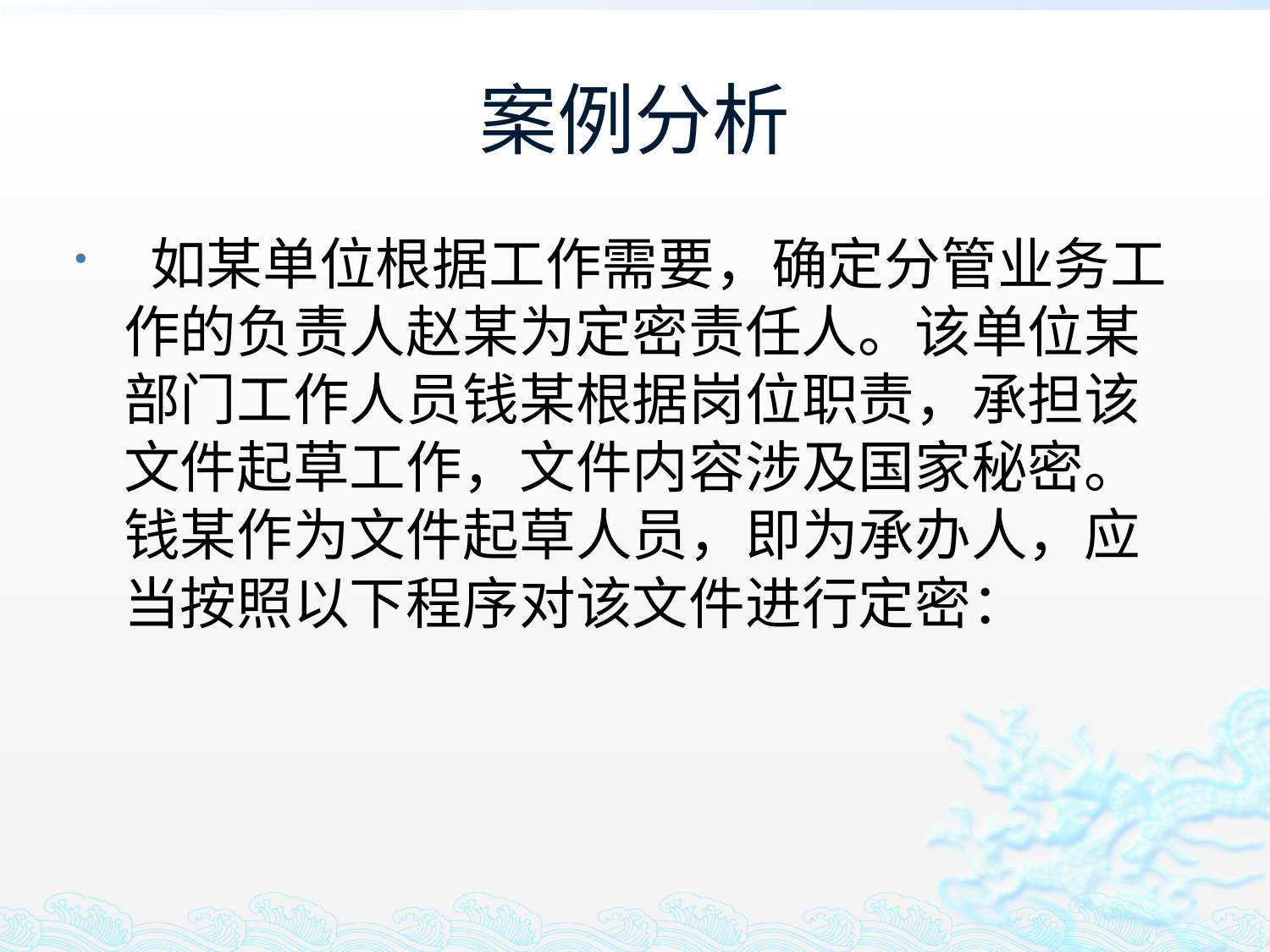

# 案例分析
 如某单位根据工作需要，确定分管业务工作的负责人赵某为定密责任人。该单位某部门工作人员钱某根据岗位职责，承担该文件起草工作，文件内容涉及国家秘密。钱某作为文件起草人员，即为承办人，应当按照以下程序对该文件进行定密：